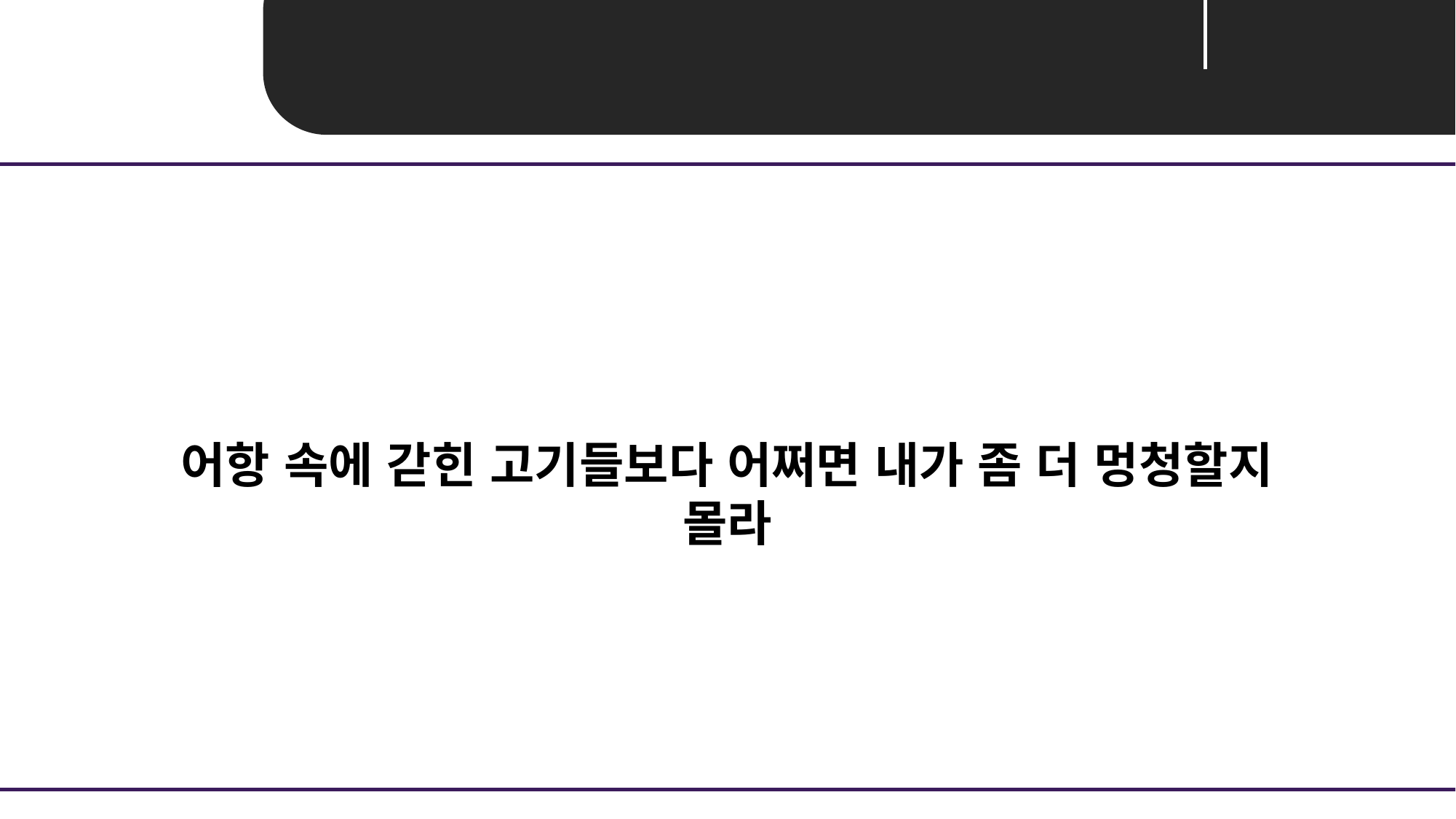

Unit  03 ㅣ  Tokenizing
어항 속에 갇힌 고기들보다 어쩌면 내가 좀 더 멍청할지 몰라